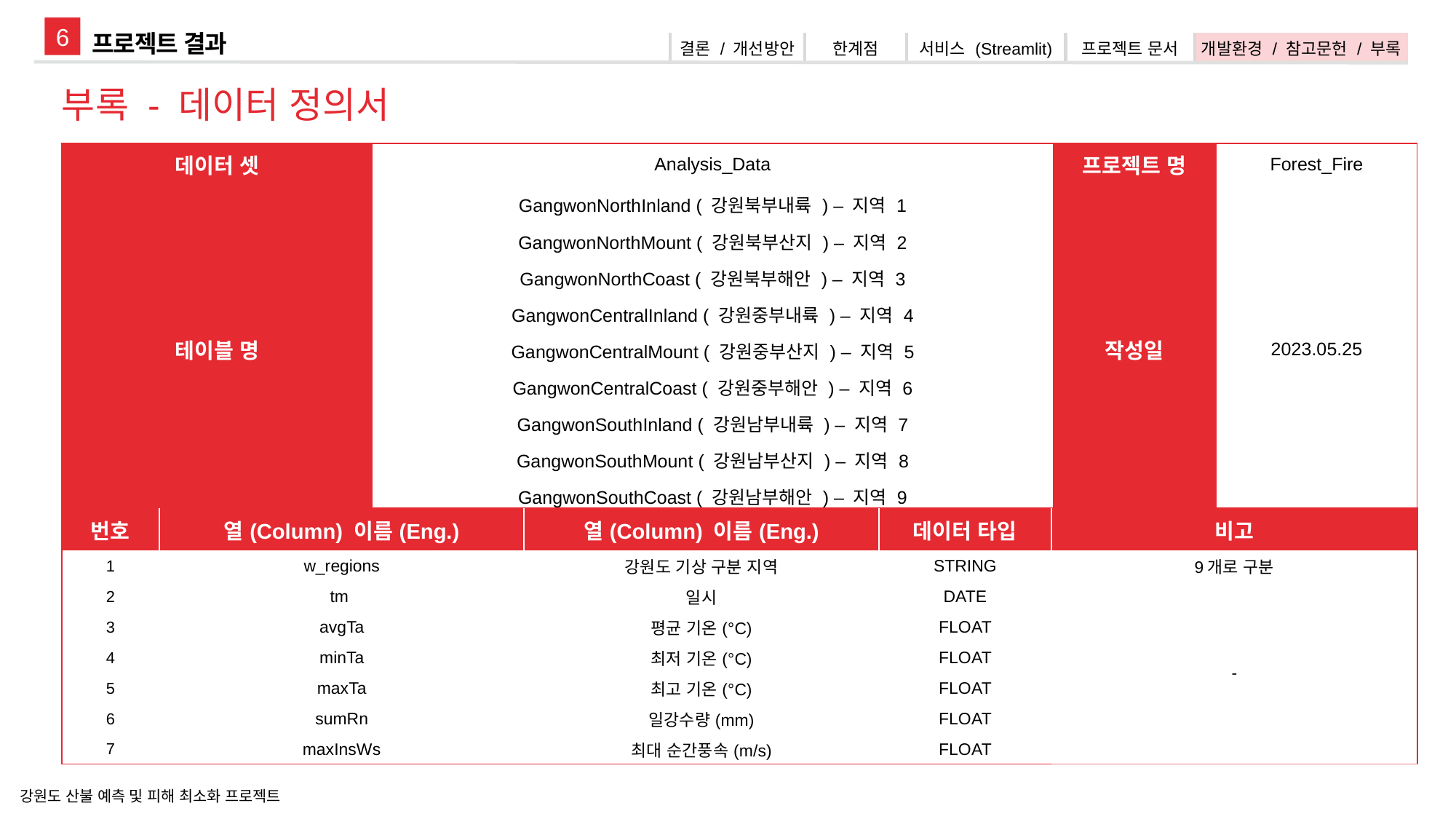

6
프로젝트 결과
| 결론 / 개선방안 | 한계점 | 서비스 (Streamlit) | 프로젝트 문서 | 개발환경 / 참고문헌 / 부록 |
| --- | --- | --- | --- | --- |
부록 - 데이터 정의서
| 데이터 셋 | Analysis\_Data | 프로젝트 명 | Forest\_Fire |
| --- | --- | --- | --- |
| 테이블 명 | GangwonNorthInland ( 강원북부내륙 ) – 지역 1 | 작성일 | 2023.05.25 |
|  | GangwonNorthMount ( 강원북부산지 ) – 지역 2 |  |  |
|  | GangwonNorthCoast ( 강원북부해안 ) – 지역 3 |  |  |
|  | GangwonCentralInland ( 강원중부내륙 ) – 지역 4 |  |  |
|  | GangwonCentralMount ( 강원중부산지 ) – 지역 5 |  |  |
|  | GangwonCentralCoast ( 강원중부해안 ) – 지역 6 |  |  |
|  | GangwonSouthInland ( 강원남부내륙 ) – 지역 7 |  |  |
|  | GangwonSouthMount ( 강원남부산지 ) – 지역 8 |  |  |
|  | GangwonSouthCoast ( 강원남부해안 ) – 지역 9 |  |  |
| 번호 | 열(Column) 이름(Eng.) | 열(Column) 이름(Eng.) | 데이터 타입 | 비고 |
| --- | --- | --- | --- | --- |
| 1 | w\_regions | 강원도 기상 구분 지역 | STRING | 9개로 구분 |
| 2 | tm | 일시 | DATE | - |
| 3 | avgTa | 평균 기온(°C) | FLOAT |  |
| 4 | minTa | 최저 기온(°C) | FLOAT |  |
| 5 | maxTa | 최고 기온(°C) | FLOAT |  |
| 6 | sumRn | 일강수량(mm) | FLOAT |  |
| 7 | maxInsWs | 최대 순간풍속(m/s) | FLOAT |  |
강원도 산불 예측 및 피해 최소화 프로젝트